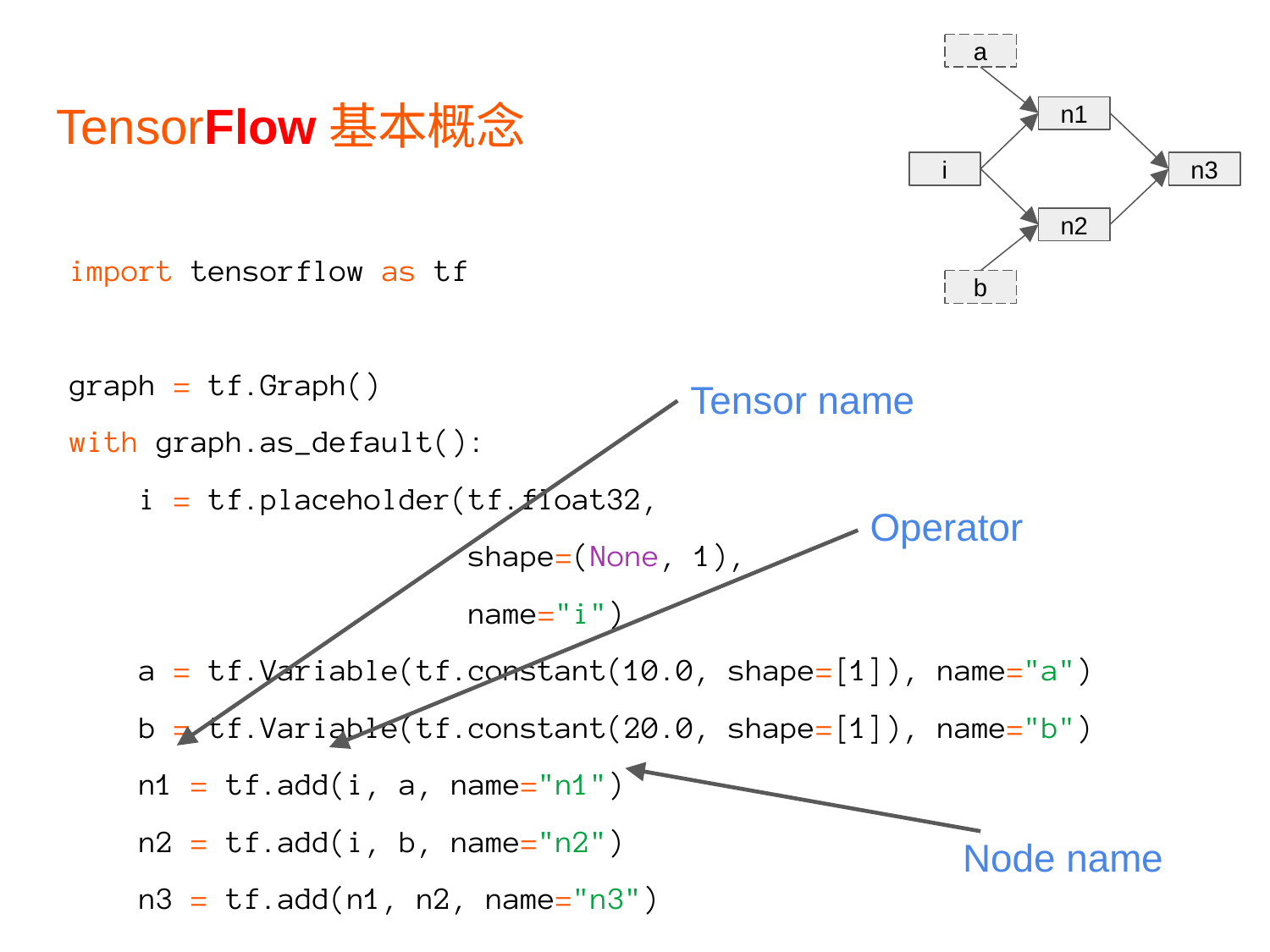

a
# TensorFlow基本概念
n1
i
n3
n2
import tensorflow as tf
graph = tf.Graph()
with graph.as_default():
    i = tf.placeholder(tf.float32,
                       shape=(None, 1),
                       name="i")
    a = tf.Variable(tf.constant(10.0, shape=[1]), name="a")
    b = tf.Variable(tf.constant(20.0, shape=[1]), name="b")
    n1 = tf.add(i, a, name="n1")
    n2 = tf.add(i, b, name="n2")
    n3 = tf.add(n1, n2, name="n3")

b
Tensor name
Operator
Node name